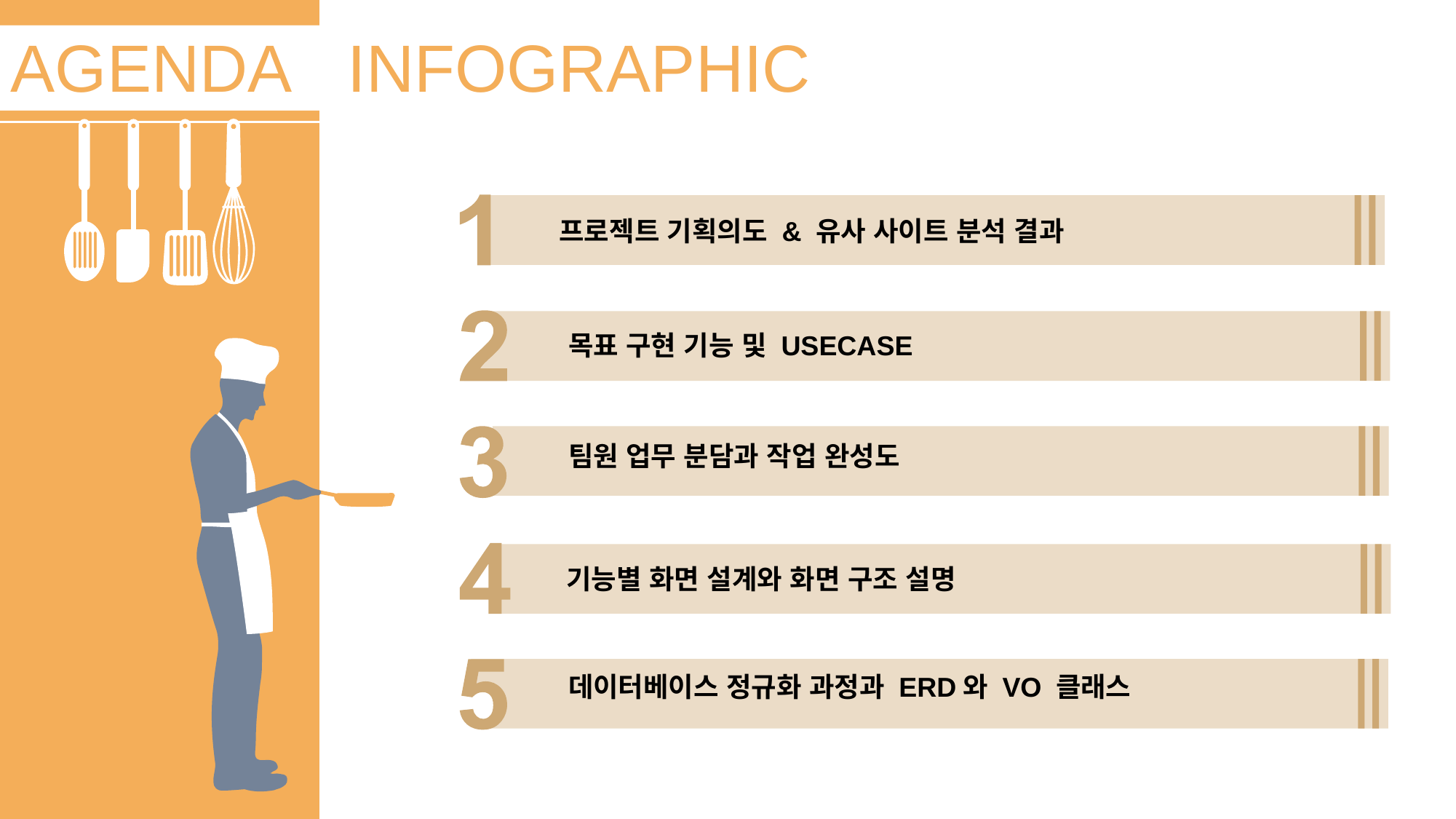

AGENDA
INFOGRAPHIC

프로젝트 기획의도 & 유사 사이트 분석 결과

목표 구현 기능 및 USECASE

팀원 업무 분담과 작업 완성도

기능별 화면 설계와 화면 구조 설명

데이터베이스 정규화 과정과 ERD와 VO 클래스